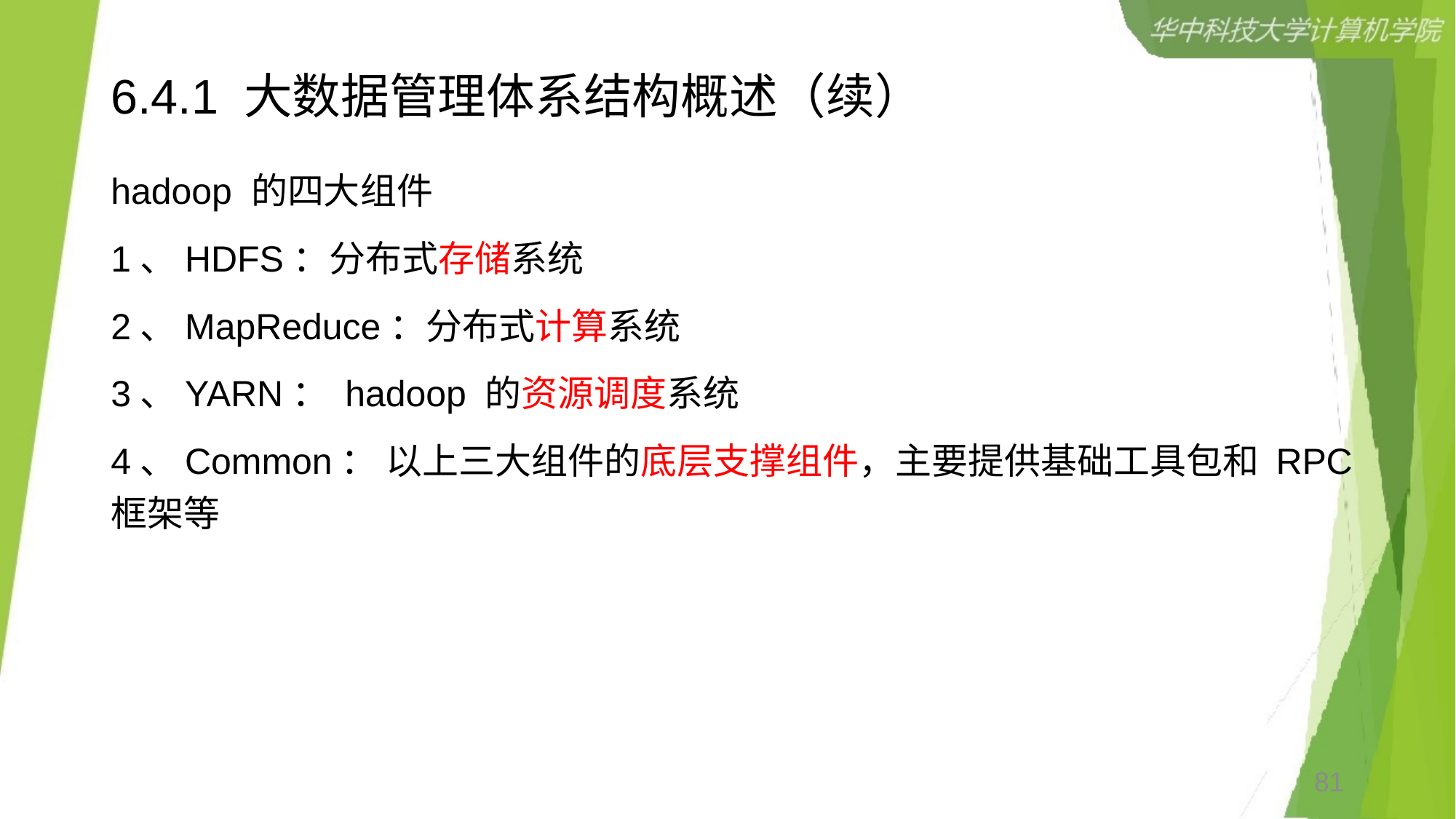

# 6.4.1 大数据管理体系结构概述（续）
hadoop 的四大组件
1、HDFS：分布式存储系统
2、MapReduce：分布式计算系统
3、YARN： hadoop 的资源调度系统
4、Common： 以上三大组件的底层支撑组件，主要提供基础工具包和 RPC 框架等
81